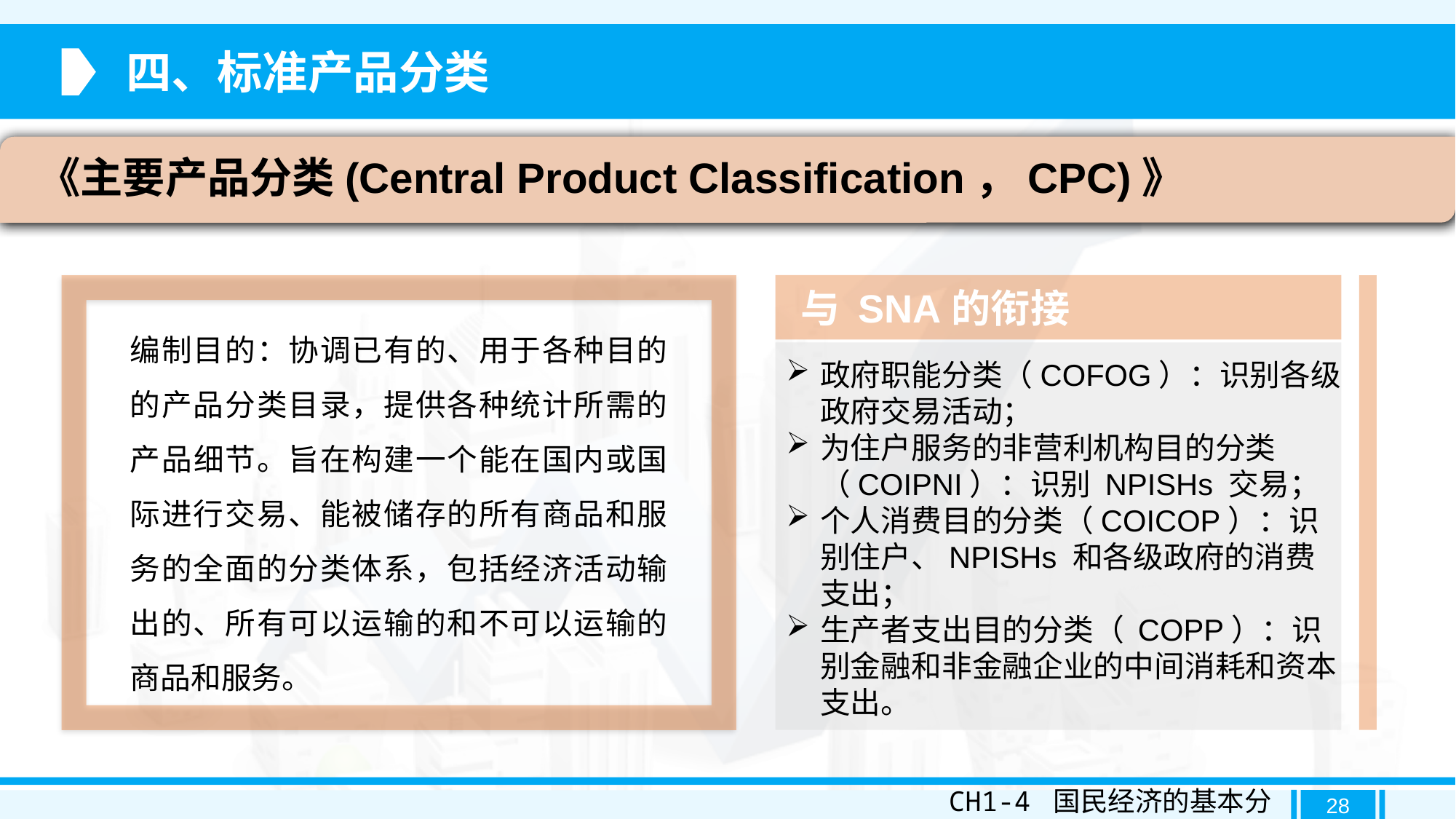

四、标准产品分类

《主要产品分类(Central Product Classification，CPC)》

与 SNA的衔接
编制目的：协调已有的、用于各种目的的产品分类目录，提供各种统计所需的产品细节。旨在构建一个能在国内或国际进行交易、能被储存的所有商品和服务的全面的分类体系，包括经济活动输出的、所有可以运输的和不可以运输的商品和服务。
政府职能分类（COFOG）：识别各级政府交易活动；
为住户服务的非营利机构目的分类（COIPNI）：识别 NPISHs 交易；
个人消费目的分类（COICOP）：识别住户、NPISHs 和各级政府的消费支出；
生产者支出目的分类（ COPP）：识别金融和非金融企业的中间消耗和资本支出。

CH1-4 国民经济的基本分类
28